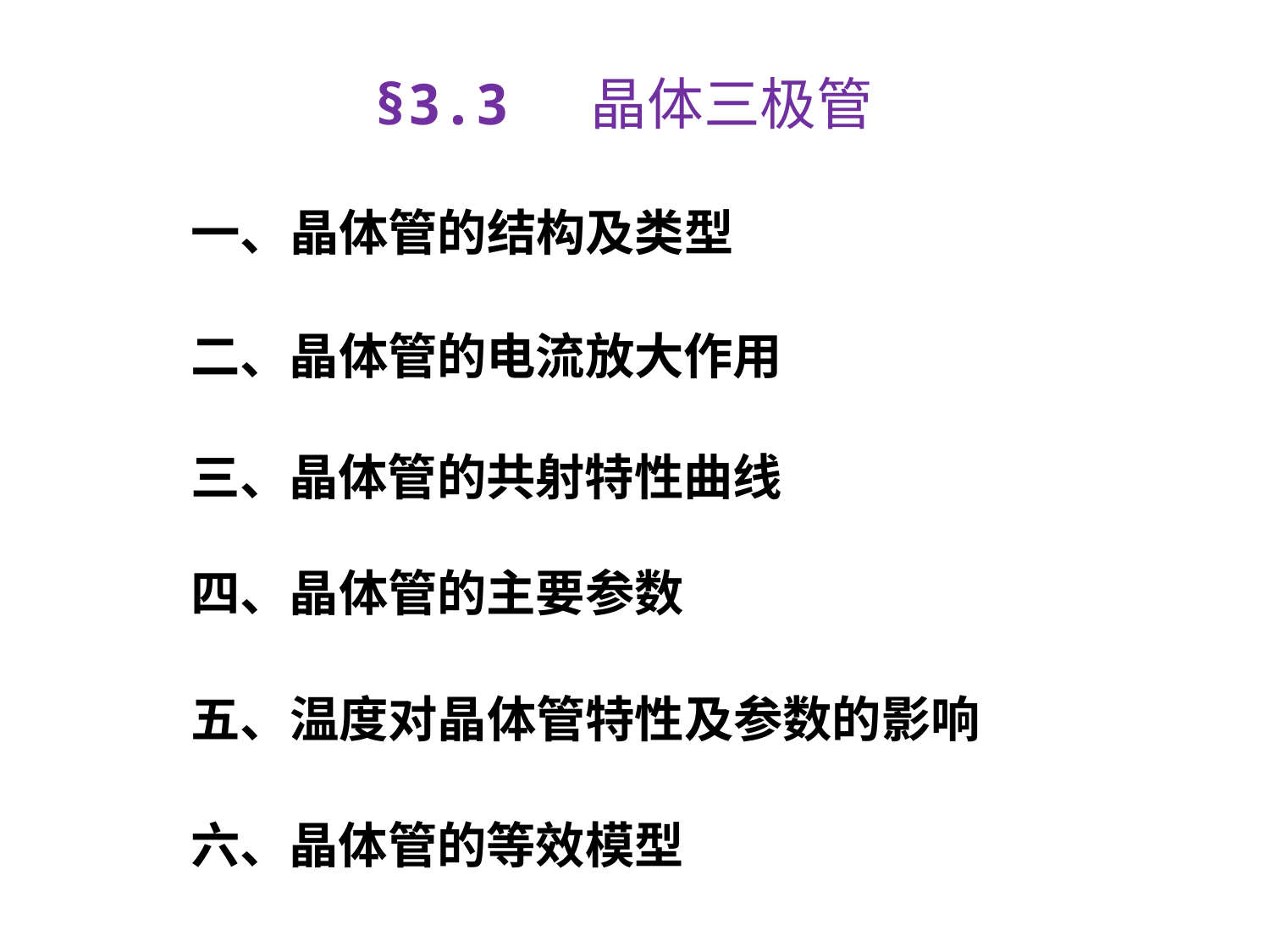

# §3.3  晶体三极管
一、晶体管的结构及类型
二、晶体管的电流放大作用
三、晶体管的共射特性曲线
四、晶体管的主要参数
五、温度对晶体管特性及参数的影响
六、晶体管的等效模型